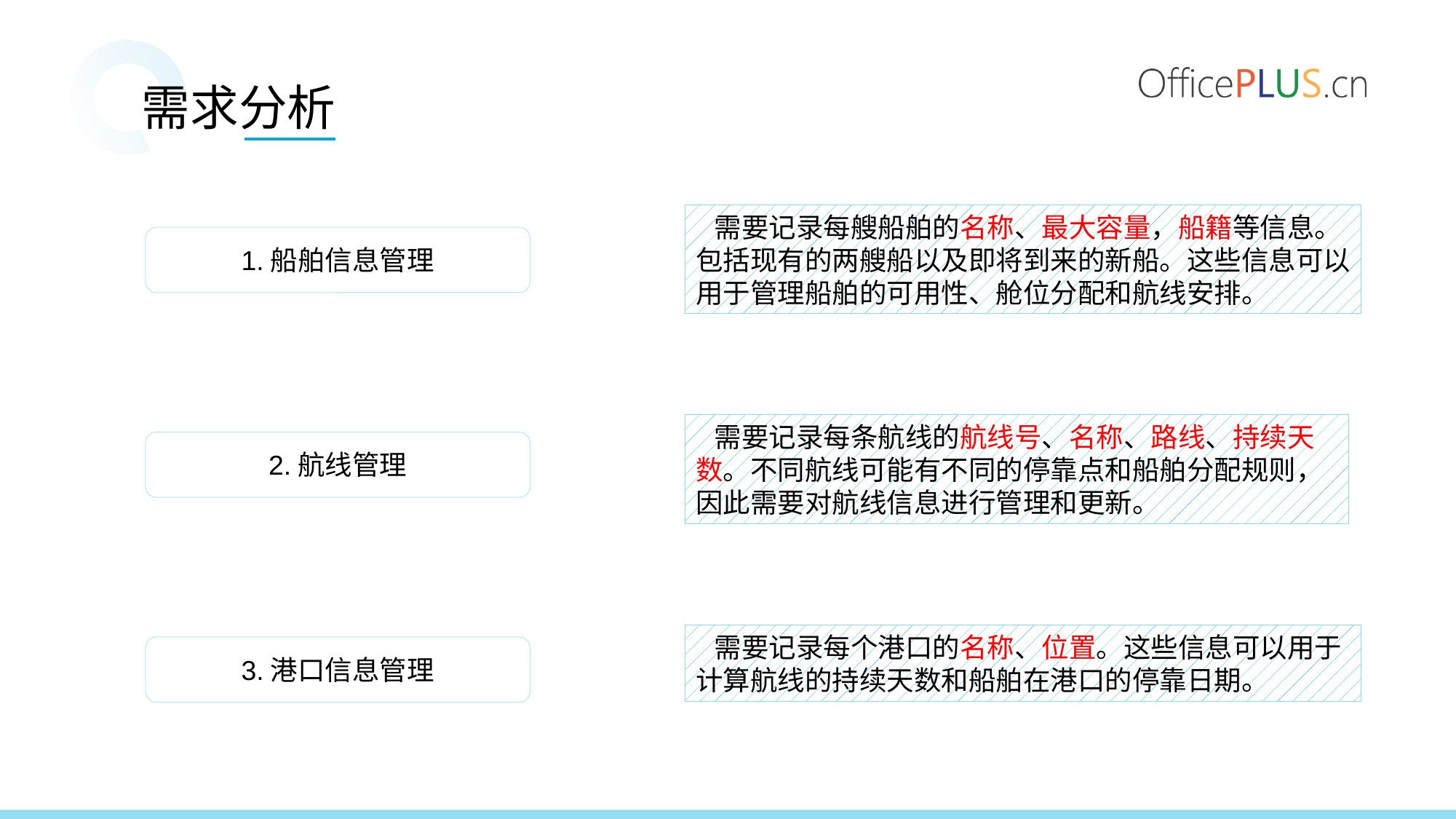

需求分析
  需要记录每艘船舶的名称、最大容量，船籍等信息。包括现有的两艘船以及即将到来的新船。这些信息可以用于管理船舶的可用性、舱位分配和航线安排。

1.船舶信息管理
  需要记录每条航线的航线号、名称、路线、持续天数。不同航线可能有不同的停靠点和船舶分配规则，因此需要对航线信息进行管理和更新。

2.航线管理
  需要记录每个港口的名称、位置。这些信息可以用于计算航线的持续天数和船舶在港口的停靠日期。

3.港口信息管理